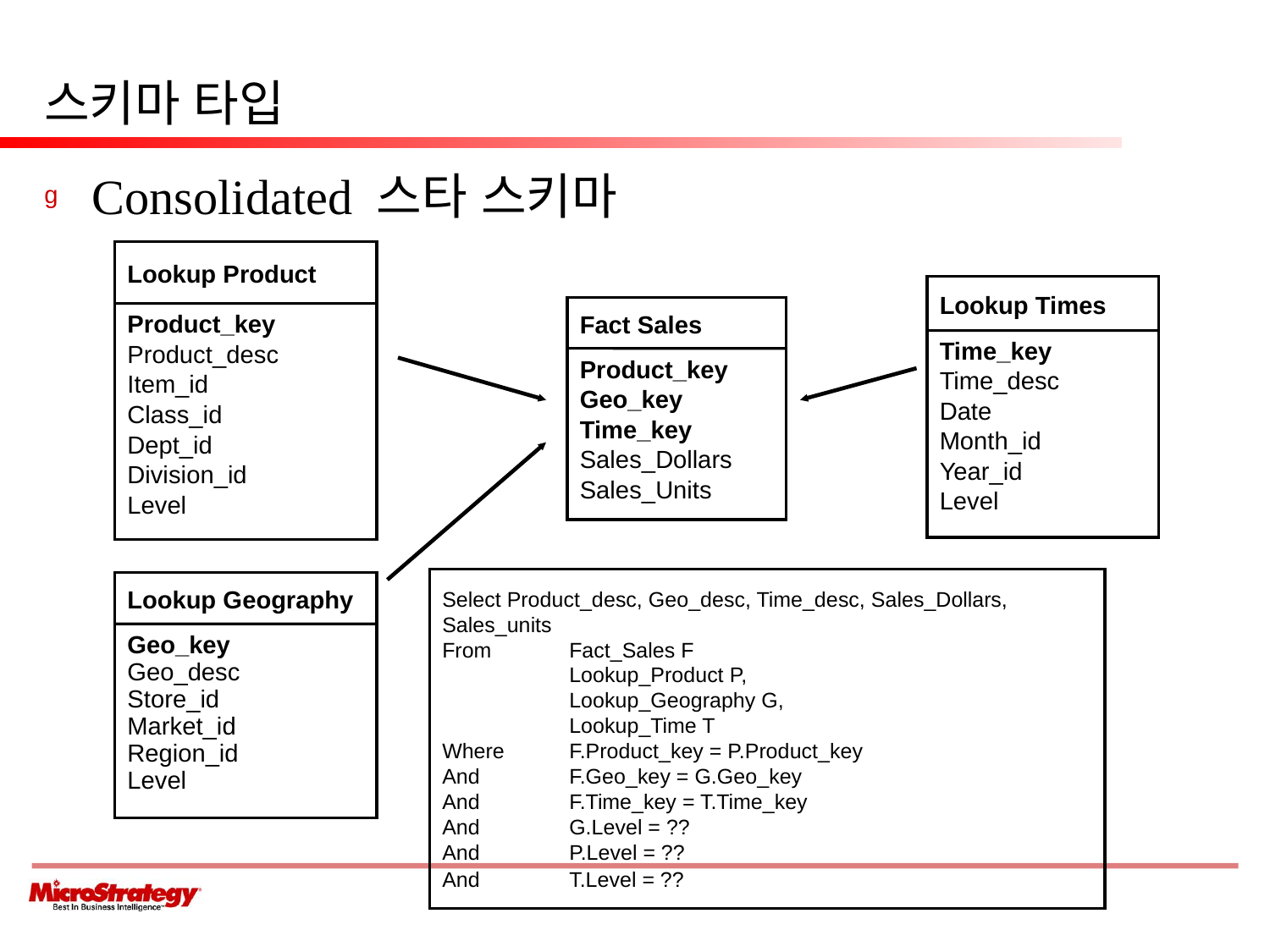

# 스키마 타입
Consolidated 스타 스키마

Lookup Product
Lookup Times

Fact Sales

Product_key
Product_desc
Item_id
Class_id
Dept_id
Division_id
Level

Time_key
Time_desc
Date
Month_id
Year_id
Level

Product_key
Geo_key
Time_key
Sales_Dollars
Sales_Units

Lookup Geography
Select Product_desc, Geo_desc, Time_desc, Sales_Dollars, Sales_units
From 	Fact_Sales F
	Lookup_Product P,
	Lookup_Geography G,
	Lookup_Time T
Where	F.Product_key = P.Product_key
And	F.Geo_key = G.Geo_key
And	F.Time_key = T.Time_key
And	G.Level = ??
And	P.Level = ??
And	T.Level = ??

Geo_key
Geo_desc
Store_id
Market_id
Region_id
Level